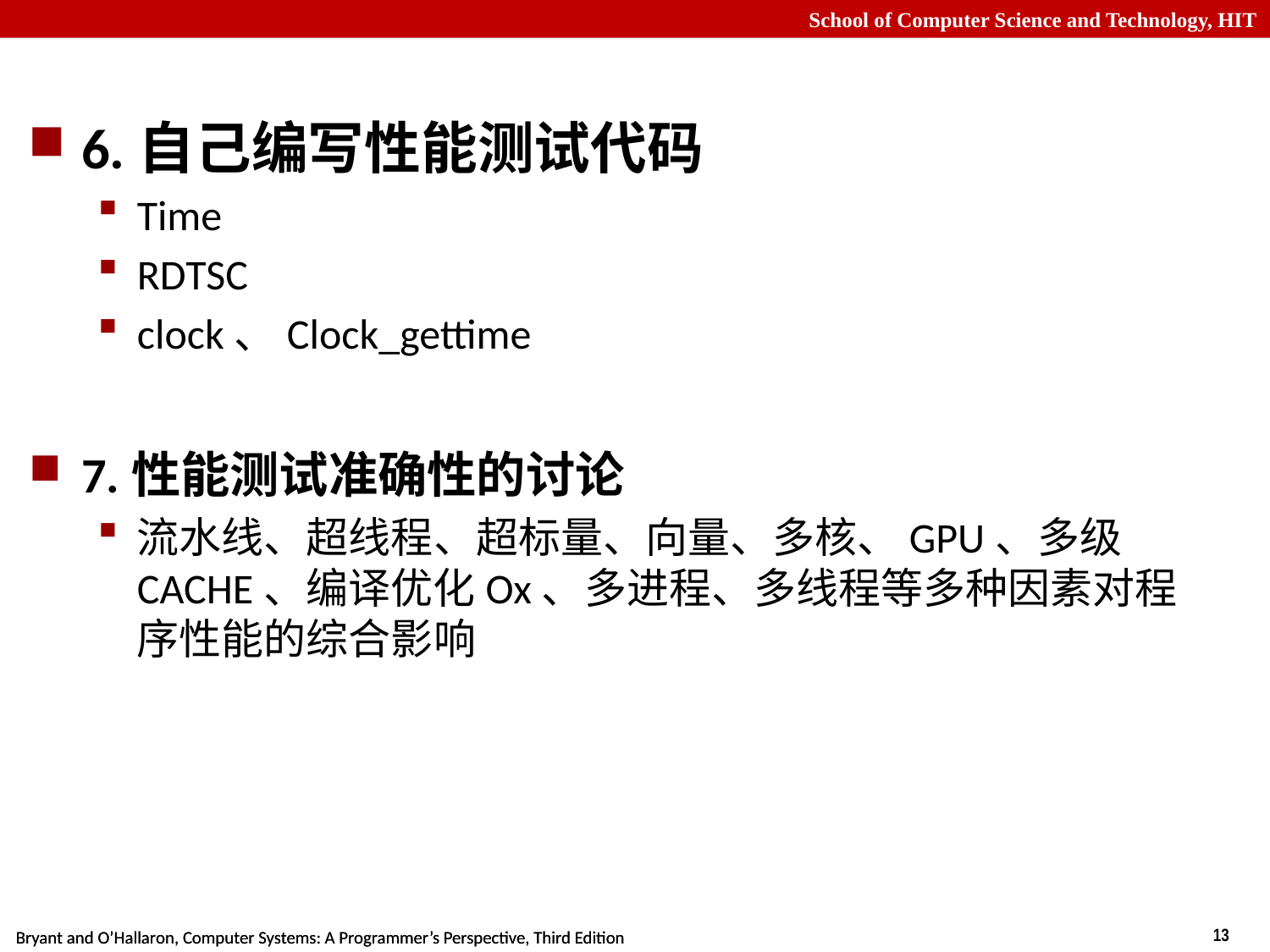

6.自己编写性能测试代码
Time
RDTSC
clock、Clock_gettime

7.性能测试准确性的讨论
流水线、超线程、超标量、向量、多核、GPU、多级CACHE、编译优化Ox、多进程、多线程等多种因素对程序性能的综合影响